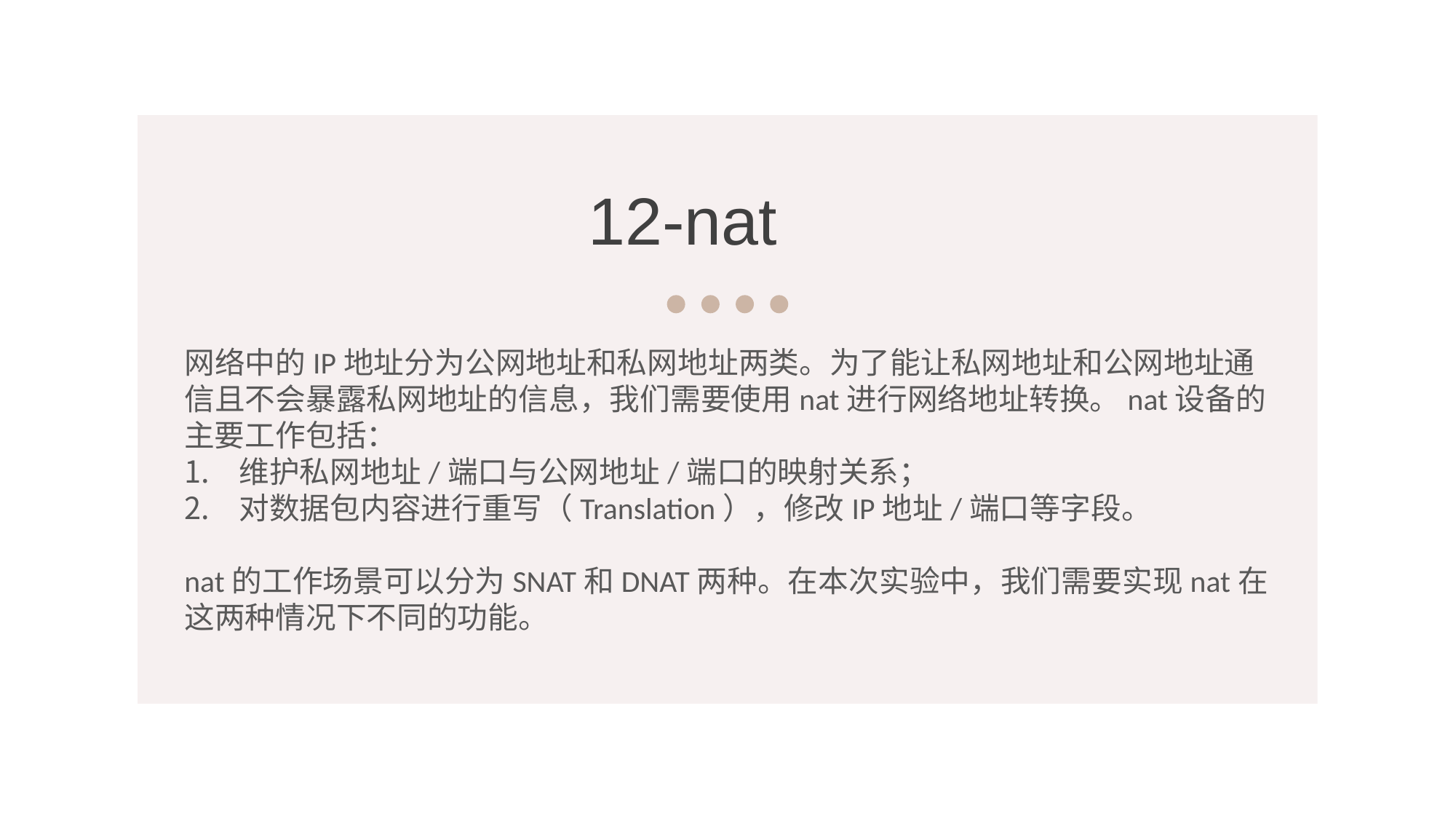

12-nat

网络中的IP地址分为公网地址和私网地址两类。为了能让私网地址和公网地址通信且不会暴露私网地址的信息，我们需要使用nat进行网络地址转换。nat设备的主要工作包括：
维护私网地址/端口与公网地址/端口的映射关系；
对数据包内容进行重写（Translation），修改IP地址/端口等字段。

nat的工作场景可以分为SNAT和DNAT两种。在本次实验中，我们需要实现nat在这两种情况下不同的功能。